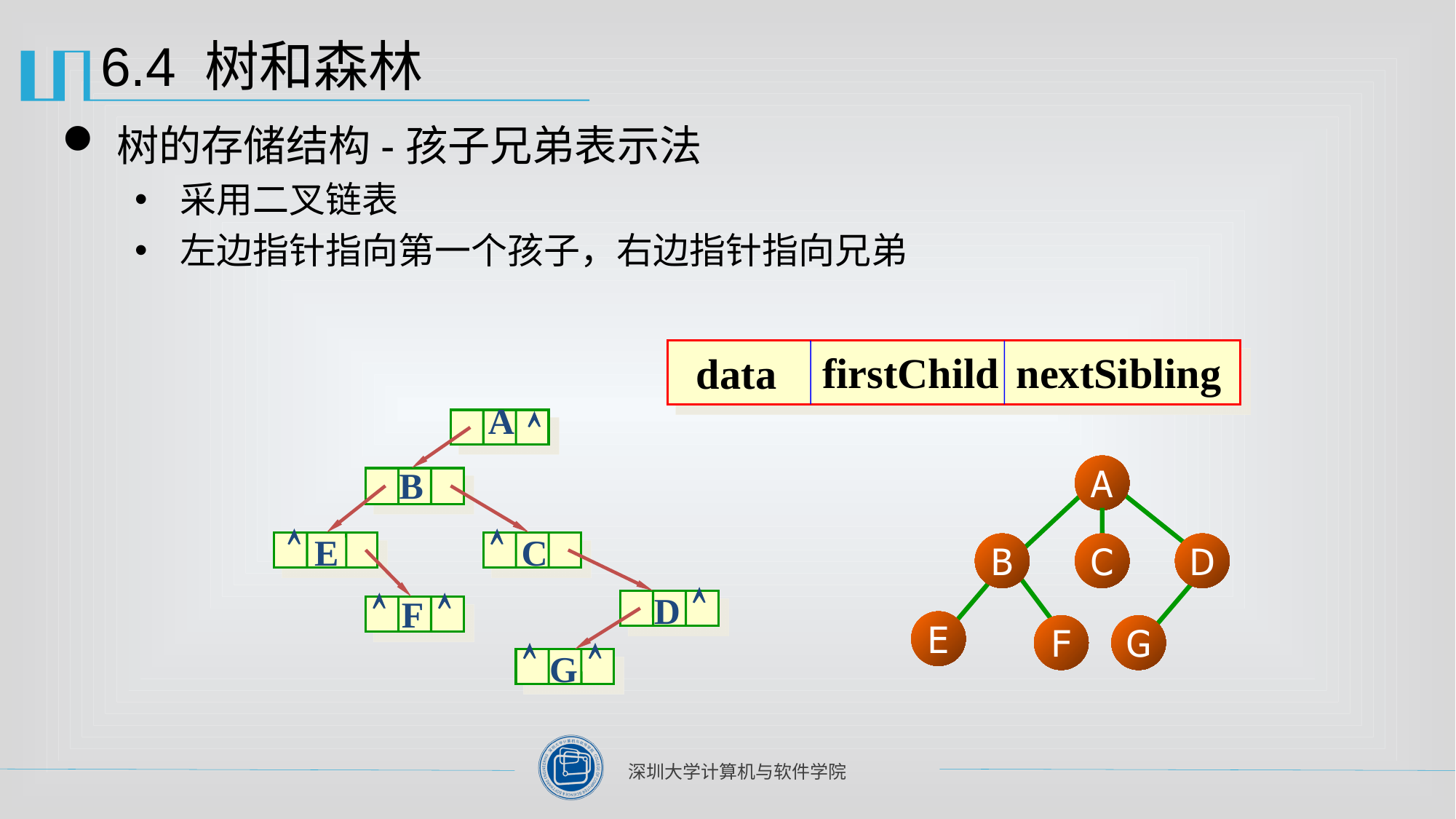

# 6.4 树和森林
树的存储结构-孩子兄弟表示法
采用二叉链表
左边指针指向第一个孩子，右边指针指向兄弟

  data

firstChild

nextSibling
A
∧

B

∧
∧
E
C

∧
D
∧
∧
F

∧
∧
G

A

B
C
D

E
F
G
110